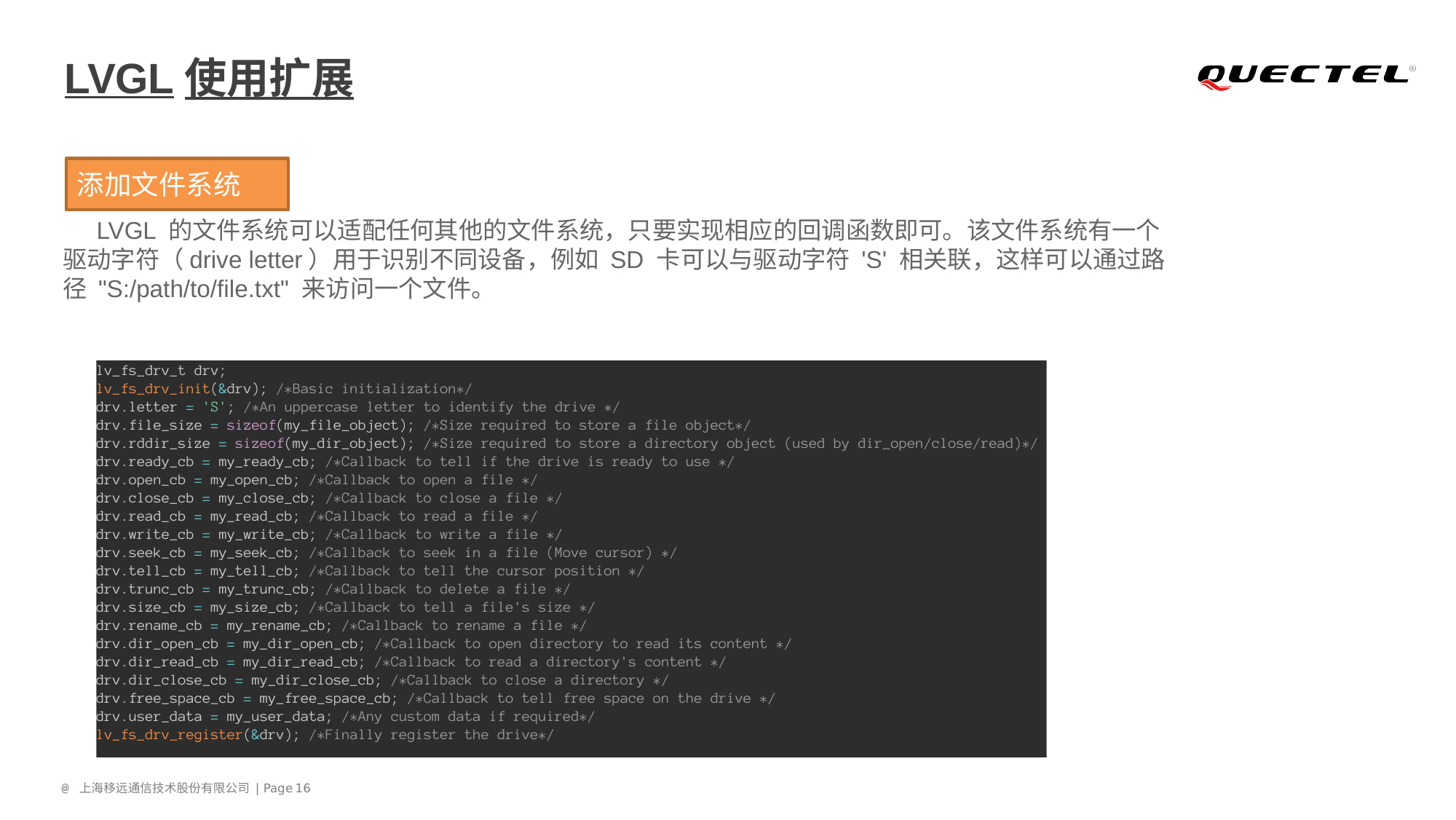

# LVGL使用扩展
添加文件系统
     LVGL 的文件系统可以适配任何其他的文件系统，只要实现相应的回调函数即可。该文件系统有一个驱动字符（drive letter）用于识别不同设备，例如 SD 卡可以与驱动字符 'S' 相关联，这样可以通过路径 "S:/path/to/file.txt" 来访问一个文件。

lv_fs_drv_t drv;
lv_fs_drv_init(&drv); /*Basic initialization*/
drv.letter = 'S'; /*An uppercase letter to identify the drive */
drv.file_size = sizeof(my_file_object); /*Size required to store a file object*/
drv.rddir_size = sizeof(my_dir_object); /*Size required to store a directory object (used by dir_open/close/read)*/
drv.ready_cb = my_ready_cb; /*Callback to tell if the drive is ready to use */
drv.open_cb = my_open_cb; /*Callback to open a file */
drv.close_cb = my_close_cb; /*Callback to close a file */
drv.read_cb = my_read_cb; /*Callback to read a file */
drv.write_cb = my_write_cb; /*Callback to write a file */
drv.seek_cb = my_seek_cb; /*Callback to seek in a file (Move cursor) */
drv.tell_cb = my_tell_cb; /*Callback to tell the cursor position */
drv.trunc_cb = my_trunc_cb; /*Callback to delete a file */
drv.size_cb = my_size_cb; /*Callback to tell a file's size */
drv.rename_cb = my_rename_cb; /*Callback to rename a file */
drv.dir_open_cb = my_dir_open_cb; /*Callback to open directory to read its content */
drv.dir_read_cb = my_dir_read_cb; /*Callback to read a directory's content */
drv.dir_close_cb = my_dir_close_cb; /*Callback to close a directory */
drv.free_space_cb = my_free_space_cb; /*Callback to tell free space on the drive */
drv.user_data = my_user_data; /*Any custom data if required*/
lv_fs_drv_register(&drv); /*Finally register the drive*/